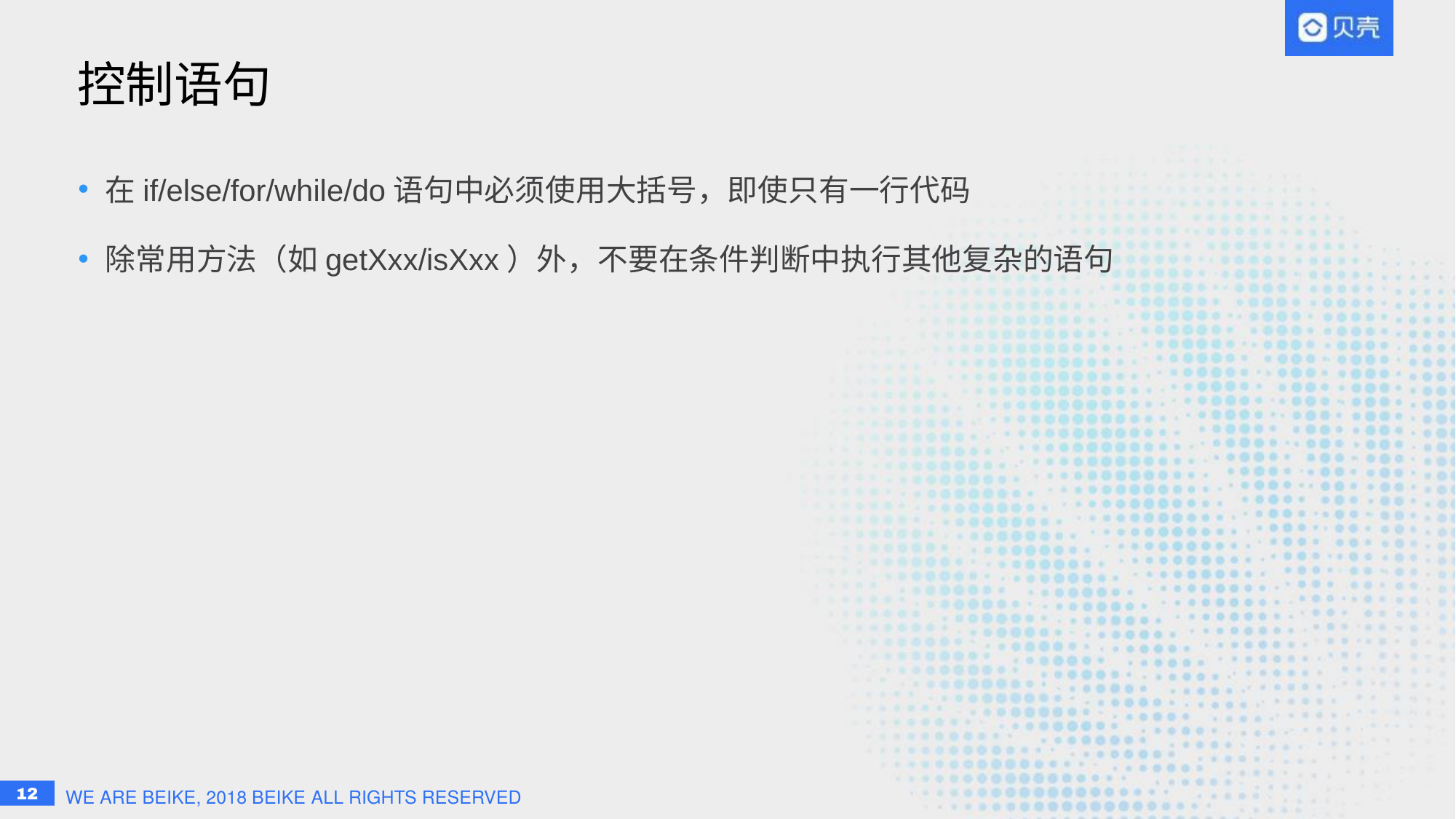

# 控制语句
在if/else/for/while/do语句中必须使用大括号，即使只有一行代码
除常用方法（如getXxx/isXxx）外，不要在条件判断中执行其他复杂的语句